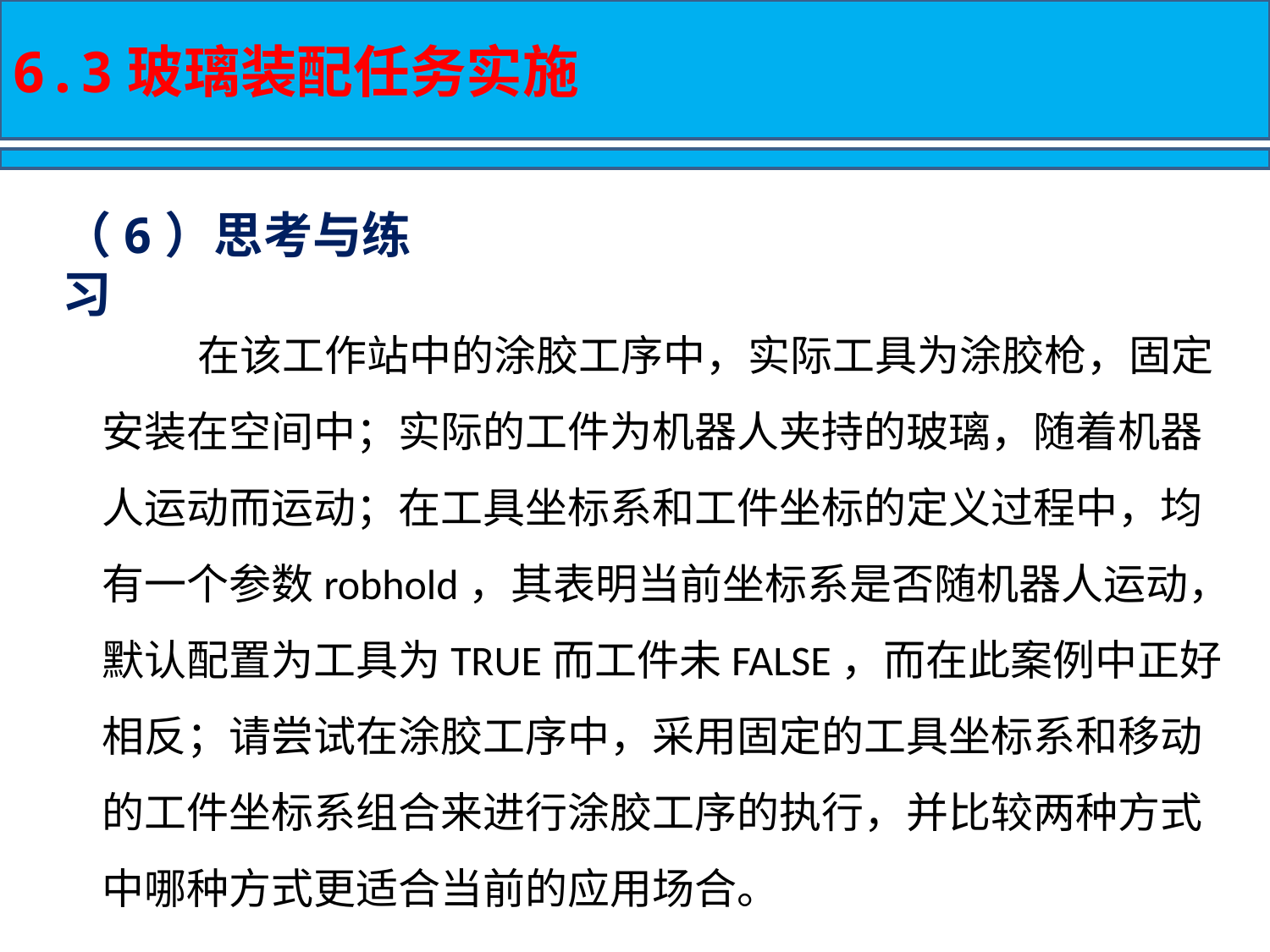

6.3玻璃装配任务实施

（6）思考与练习
         在该工作站中的涂胶工序中，实际工具为涂胶枪，固定安装在空间中；实际的工件为机器人夹持的玻璃，随着机器人运动而运动；在工具坐标系和工件坐标的定义过程中，均有一个参数robhold，其表明当前坐标系是否随机器人运动，默认配置为工具为TRUE而工件未FALSE，而在此案例中正好相反；请尝试在涂胶工序中，采用固定的工具坐标系和移动的工件坐标系组合来进行涂胶工序的执行，并比较两种方式中哪种方式更适合当前的应用场合。